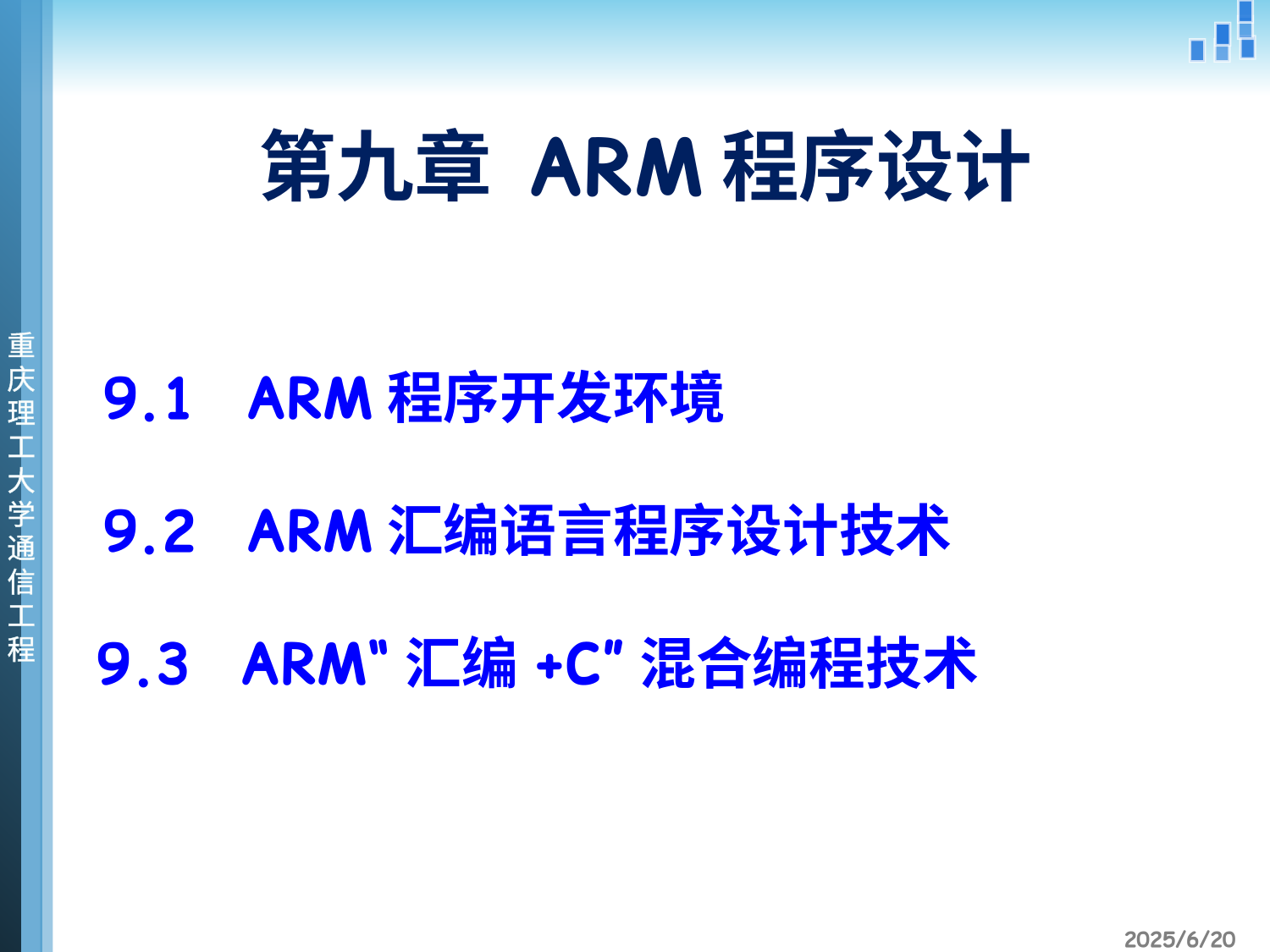

# 第九章 ARM程序设计
9.1  ARM程序开发环境
9.2  ARM汇编语言程序设计技术
9.3  ARM“汇编+C”混合编程技术

2025/6/20 Friday